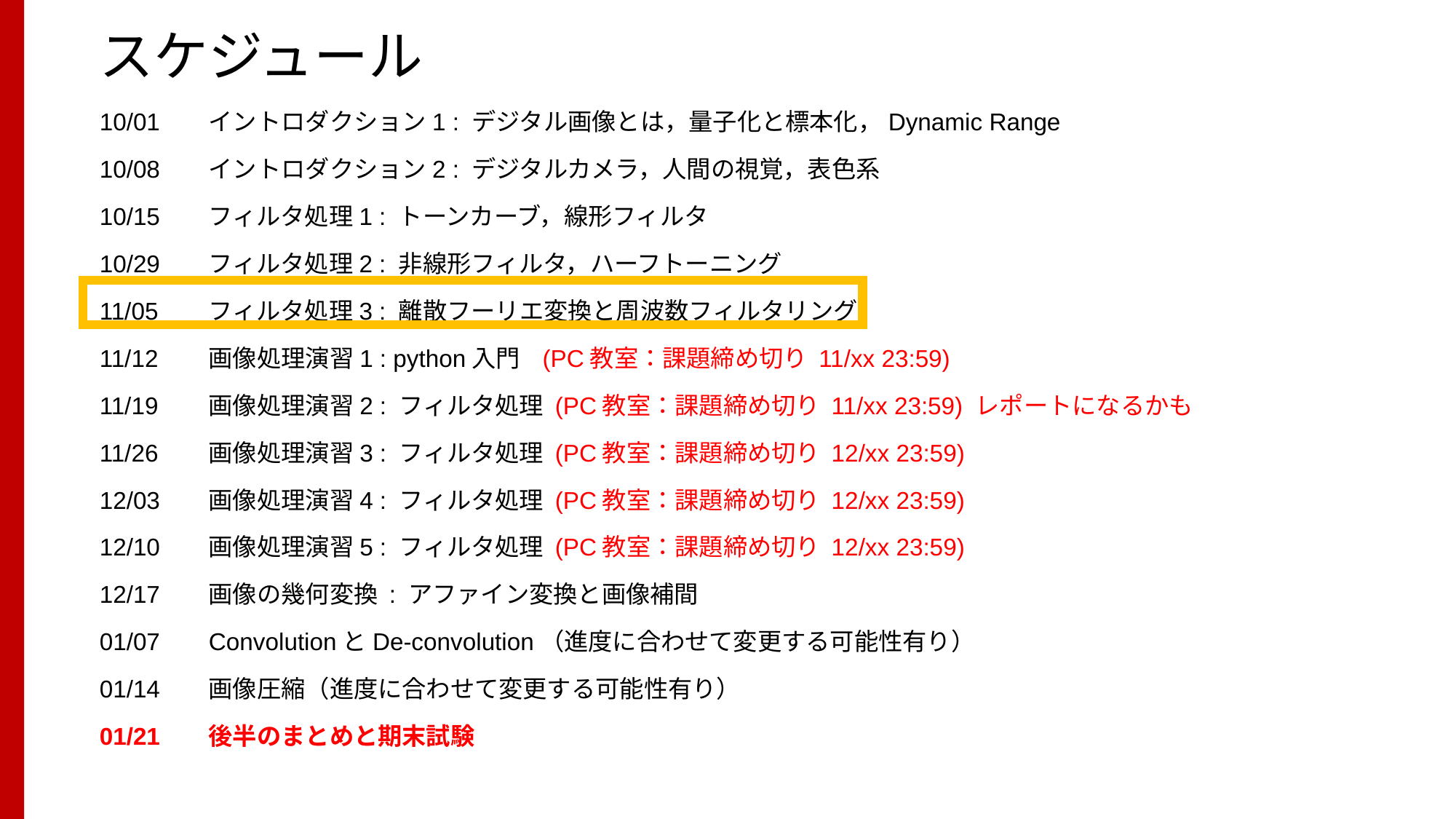

# スケジュール
10/01	イントロダクション1 : デジタル画像とは，量子化と標本化，Dynamic Range
10/08	イントロダクション2 : デジタルカメラ，人間の視覚，表色系
10/15	フィルタ処理1 : トーンカーブ，線形フィルタ
10/29	フィルタ処理2 : 非線形フィルタ，ハーフトーニング
11/05	フィルタ処理3 : 離散フーリエ変換と周波数フィルタリング
11/12	画像処理演習1 : python入門   (PC教室：課題締め切り 11/xx 23:59)
11/19	画像処理演習2 : フィルタ処理 (PC教室：課題締め切り 11/xx 23:59) レポートになるかも
11/26	画像処理演習3 : フィルタ処理 (PC教室：課題締め切り 12/xx 23:59)
12/03	画像処理演習4 : フィルタ処理 (PC教室：課題締め切り 12/xx 23:59)
12/10	画像処理演習5 : フィルタ処理 (PC教室：課題締め切り 12/xx 23:59)
12/17	画像の幾何変換 : アファイン変換と画像補間
01/07 	ConvolutionとDe-convolution（進度に合わせて変更する可能性有り）
01/14 	画像圧縮（進度に合わせて変更する可能性有り）
01/21 	後半のまとめと期末試験